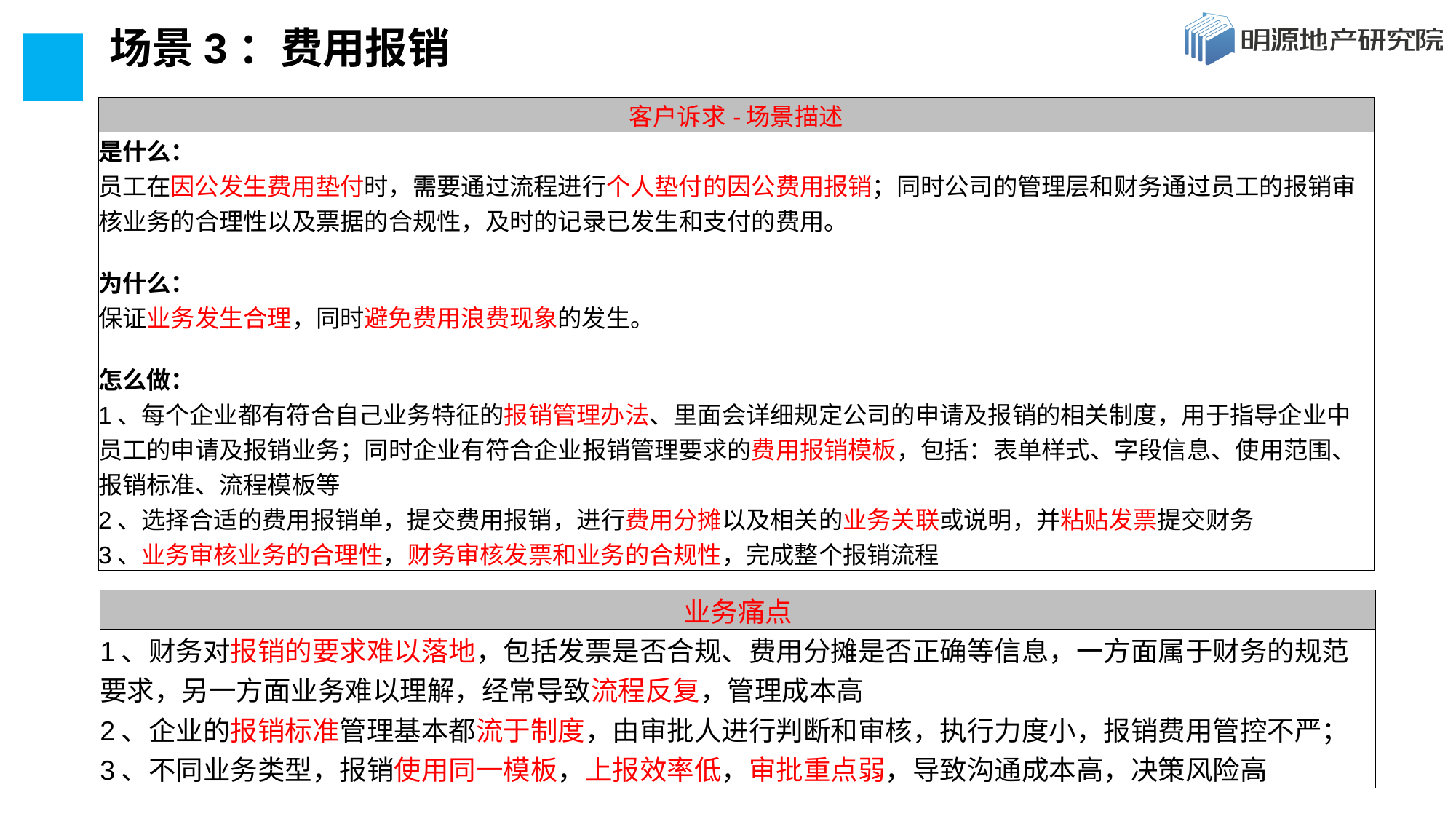

# 场景3：费用报销
| 客户诉求-场景描述 |
| --- |
| 是什么： 员工在因公发生费用垫付时，需要通过流程进行个人垫付的因公费用报销；同时公司的管理层和财务通过员工的报销审核业务的合理性以及票据的合规性，及时的记录已发生和支付的费用。 为什么： 保证业务发生合理，同时避免费用浪费现象的发生。 怎么做： 1、每个企业都有符合自己业务特征的报销管理办法、里面会详细规定公司的申请及报销的相关制度，用于指导企业中员工的申请及报销业务；同时企业有符合企业报销管理要求的费用报销模板，包括：表单样式、字段信息、使用范围、报销标准、流程模板等 2、选择合适的费用报销单，提交费用报销，进行费用分摊以及相关的业务关联或说明，并粘贴发票提交财务 3、业务审核业务的合理性，财务审核发票和业务的合规性，完成整个报销流程 |
| 业务痛点 |
| --- |
| 1、财务对报销的要求难以落地，包括发票是否合规、费用分摊是否正确等信息，一方面属于财务的规范要求，另一方面业务难以理解，经常导致流程反复，管理成本高 2、企业的报销标准管理基本都流于制度，由审批人进行判断和审核，执行力度小，报销费用管控不严； 3、不同业务类型，报销使用同一模板，上报效率低，审批重点弱，导致沟通成本高，决策风险高 |